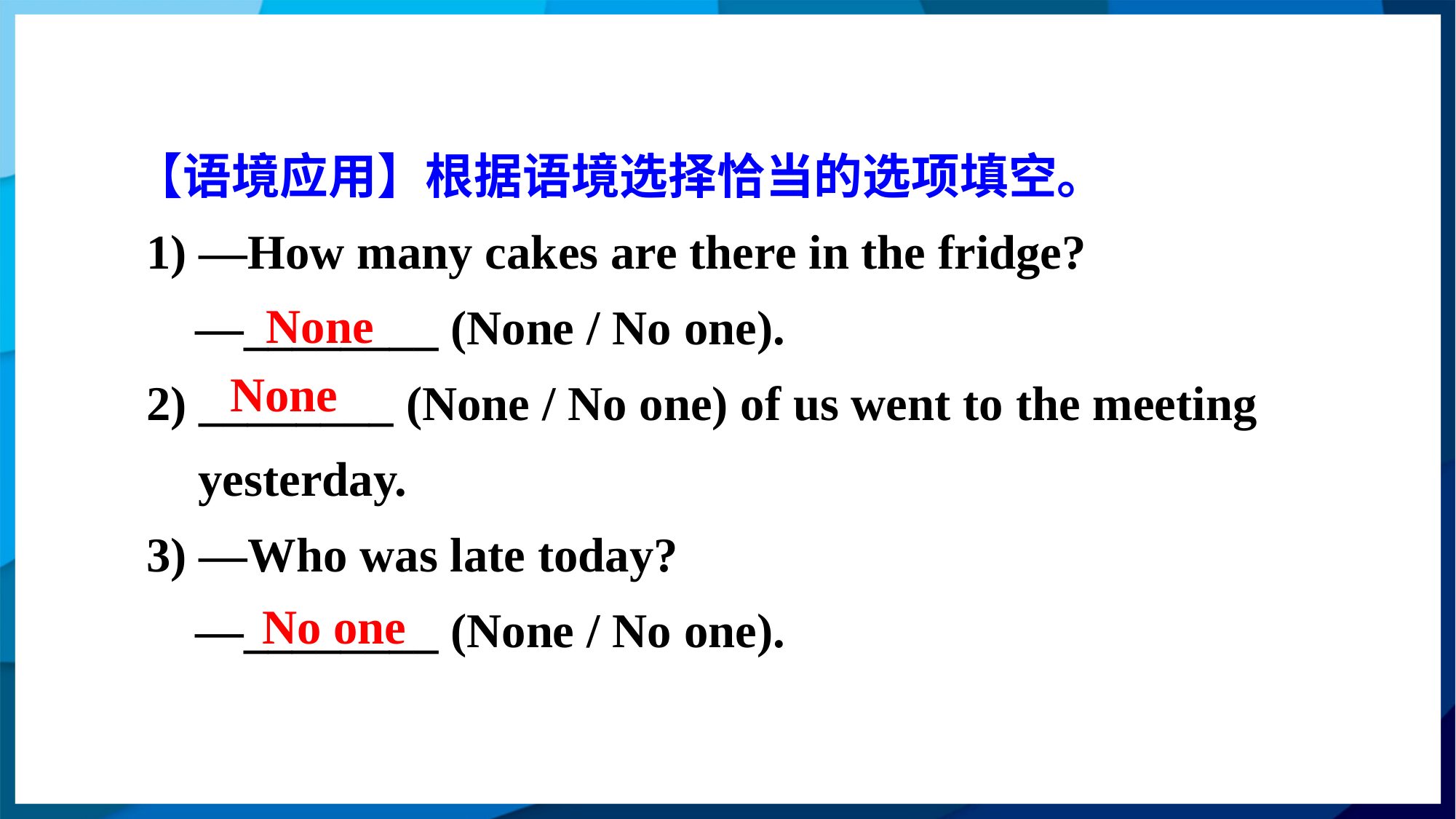

【语境应用】根据语境选择恰当的选项填空。
 1) —How many cakes are there in the fridge?
     —________ (None / No one).
 2) ________ (None / No one) of us went to the meeting yesterday.
 3) —Who was late today?
     —________ (None / No one).
None
None
No one